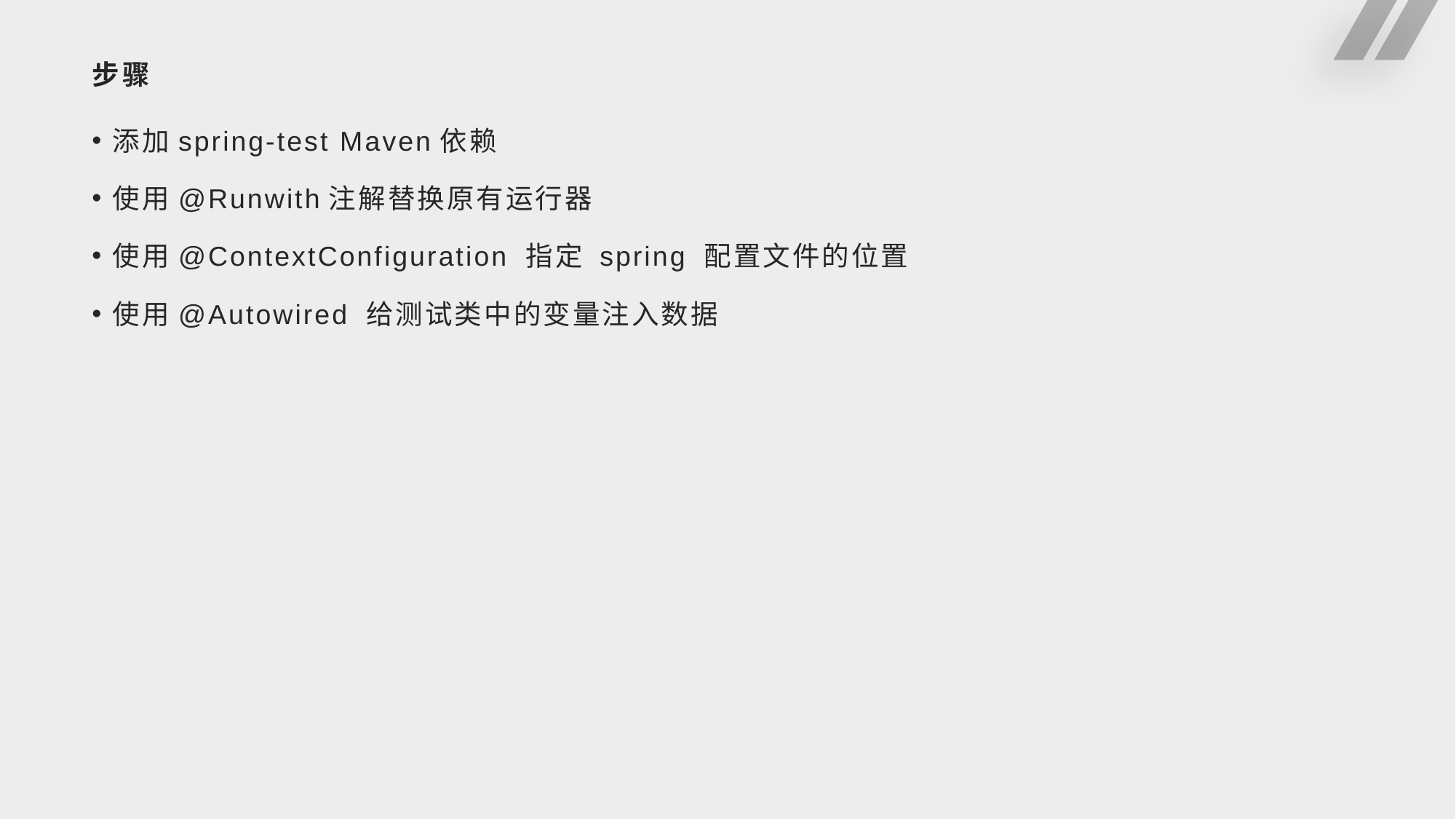

# 步骤
添加spring-test Maven依赖
使用@Runwith注解替换原有运行器
使用@ContextConfiguration 指定 spring 配置文件的位置
使用@Autowired 给测试类中的变量注入数据